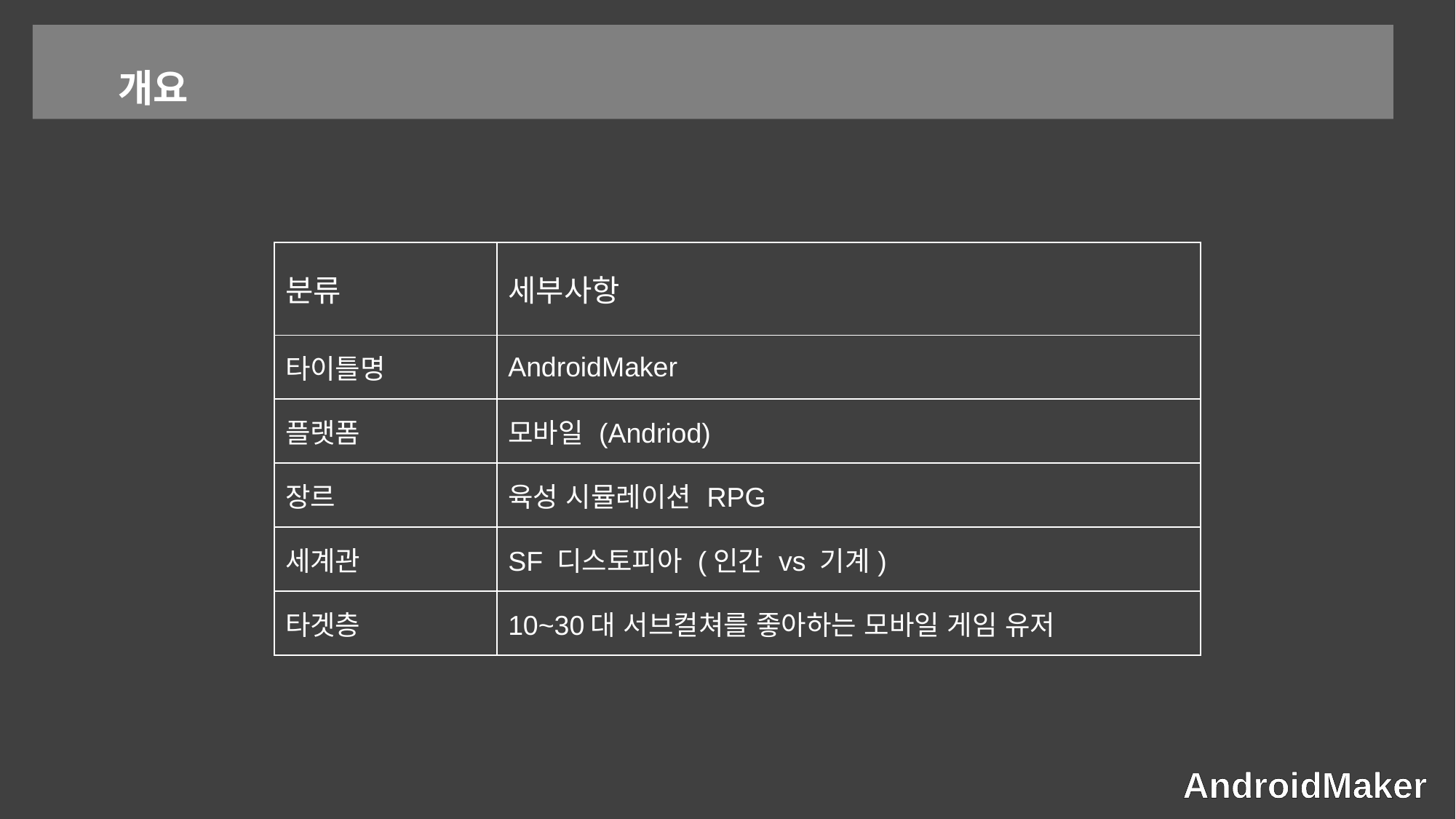

개요
| 분류 | 세부사항 |
| --- | --- |
| 타이틀명 | AndroidMaker |
| 플랫폼 | 모바일 (Andriod) |
| 장르 | 육성 시뮬레이션 RPG |
| 세계관 | SF 디스토피아 (인간 vs 기계) |
| 타겟층 | 10~30대 서브컬쳐를 좋아하는 모바일 게임 유저 |
AndroidMaker